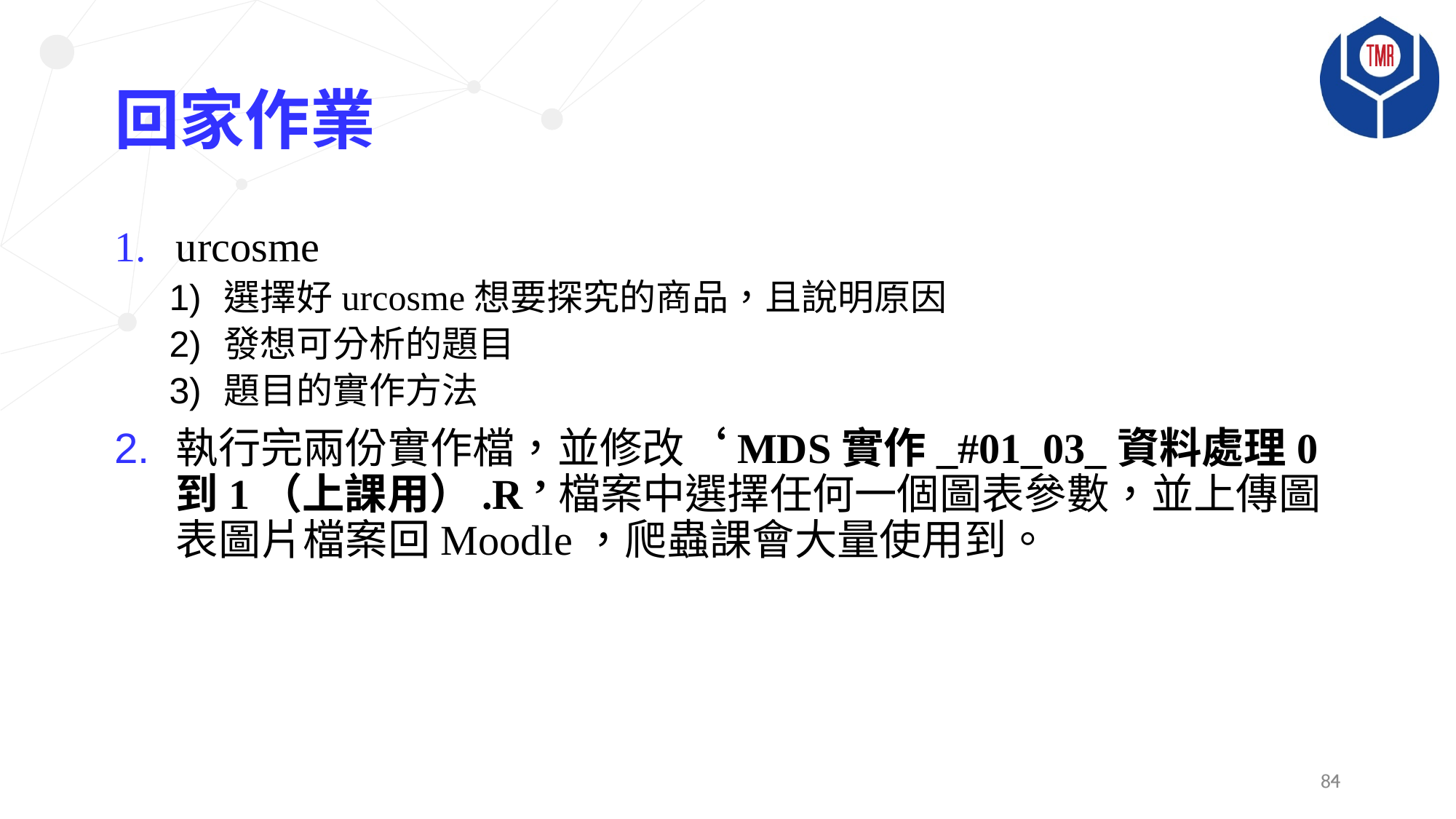

# 回家作業
urcosme
選擇好urcosme想要探究的商品，且說明原因
發想可分析的題目
題目的實作方法
執行完兩份實作檔，並修改‘MDS實作_#01_03_資料處理0到1（上課用）.R ’檔案中選擇任何一個圖表參數，並上傳圖表圖片檔案回Moodle，爬蟲課會大量使用到。
84